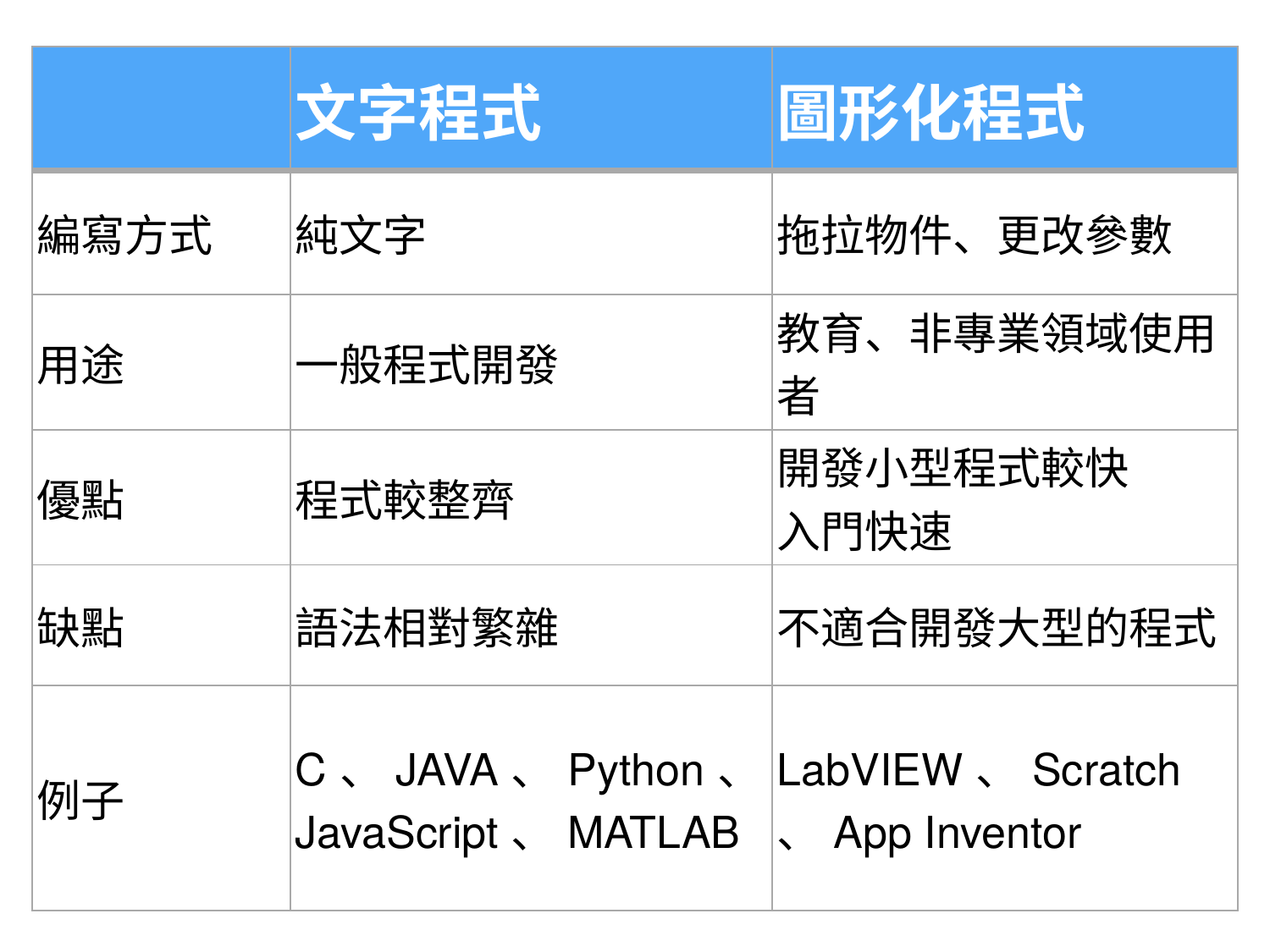

|  | 文字程式 | 圖形化程式 |
| --- | --- | --- |
| 編寫方式 | 純文字 | 拖拉物件、更改參數 |
| 用途 | 一般程式開發 | 教育、非專業領域使用者 |
| 優點 | 程式較整齊 | 開發小型程式較快 入門快速 |
| 缺點 | 語法相對繁雜 | 不適合開發大型的程式 |
| 例子 | C、JAVA、Python、 JavaScript、MATLAB | LabVIEW、Scratch 、App Inventor |